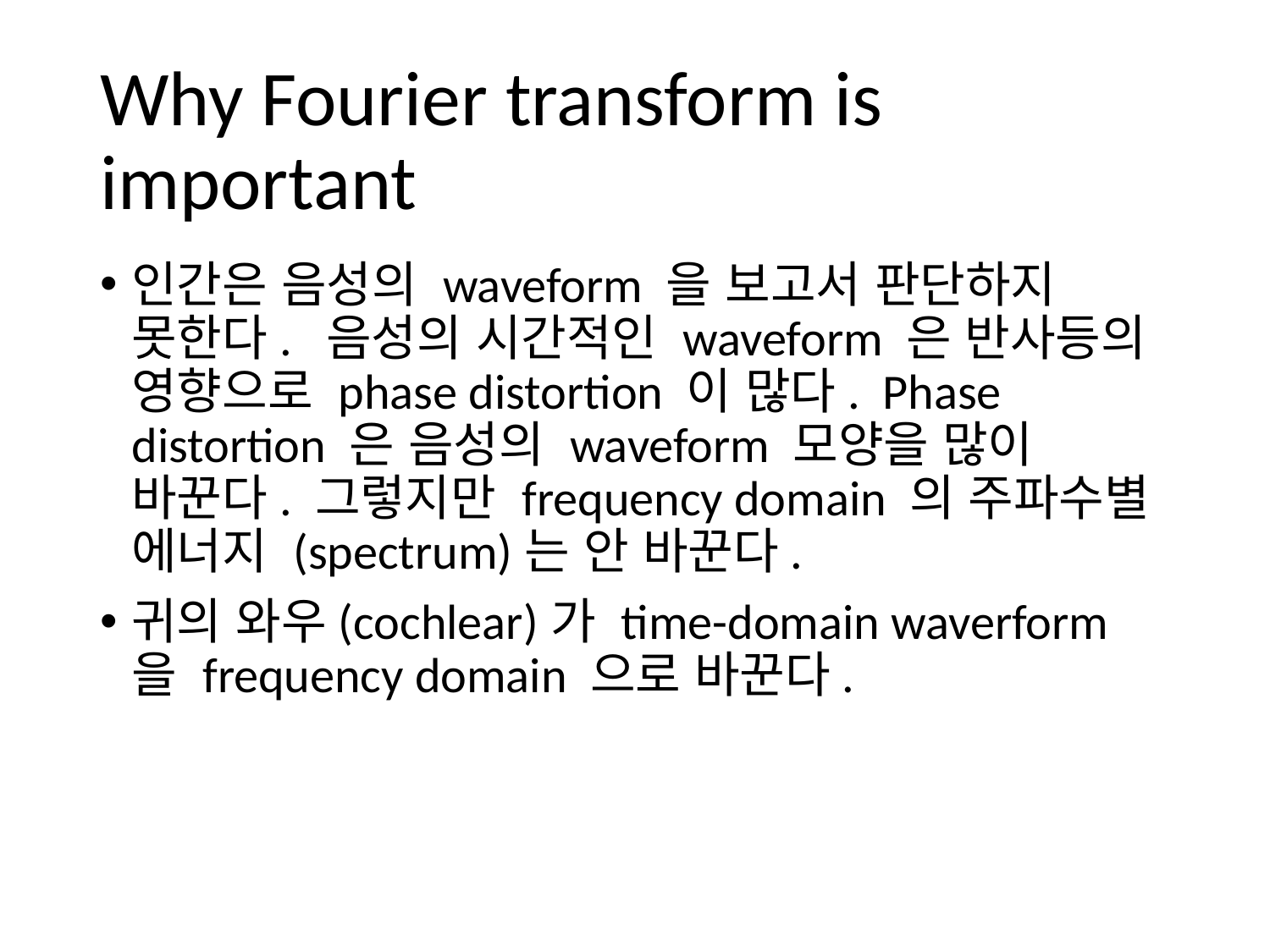

# Why Fourier transform is important
인간은 음성의 waveform 을 보고서 판단하지 못한다.  음성의 시간적인 waveform 은 반사등의 영향으로 phase distortion 이 많다.  Phase distortion 은 음성의 waveform 모양을 많이 바꾼다. 그렇지만 frequency domain 의 주파수별 에너지 (spectrum)는 안 바꾼다.
귀의 와우(cochlear)가 time-domain waverform 을 frequency domain 으로 바꾼다.